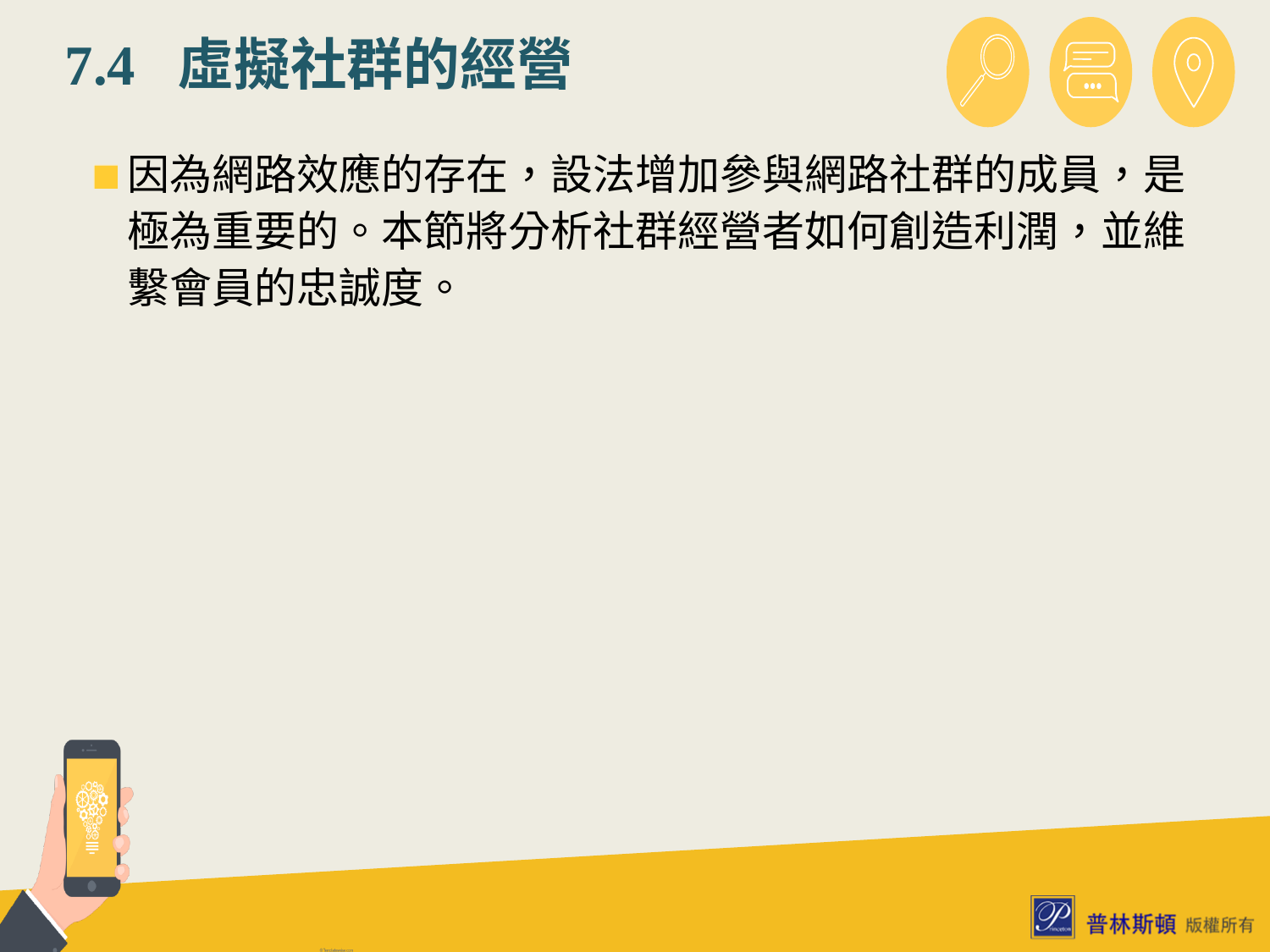

# 7.4  虛擬社群的經營
因為網路效應的存在，設法增加參與網路社群的成員，是極為重要的。本節將分析社群經營者如何創造利潤，並維繫會員的忠誠度。